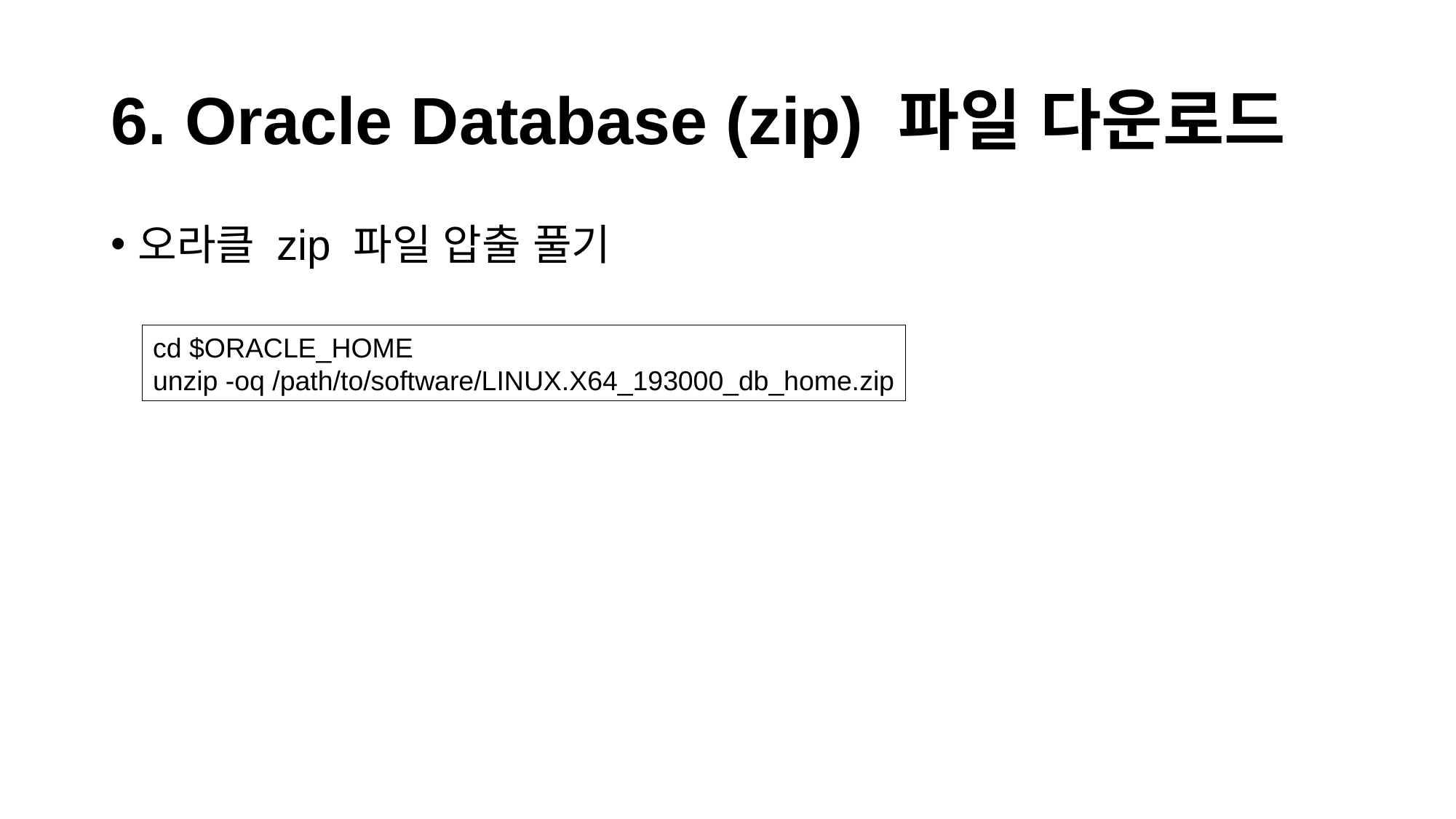

# 6. Oracle Database (zip) 파일 다운로드
오라클 zip 파일 압출 풀기

cd $ORACLE_HOME
unzip -oq /path/to/software/LINUX.X64_193000_db_home.zip